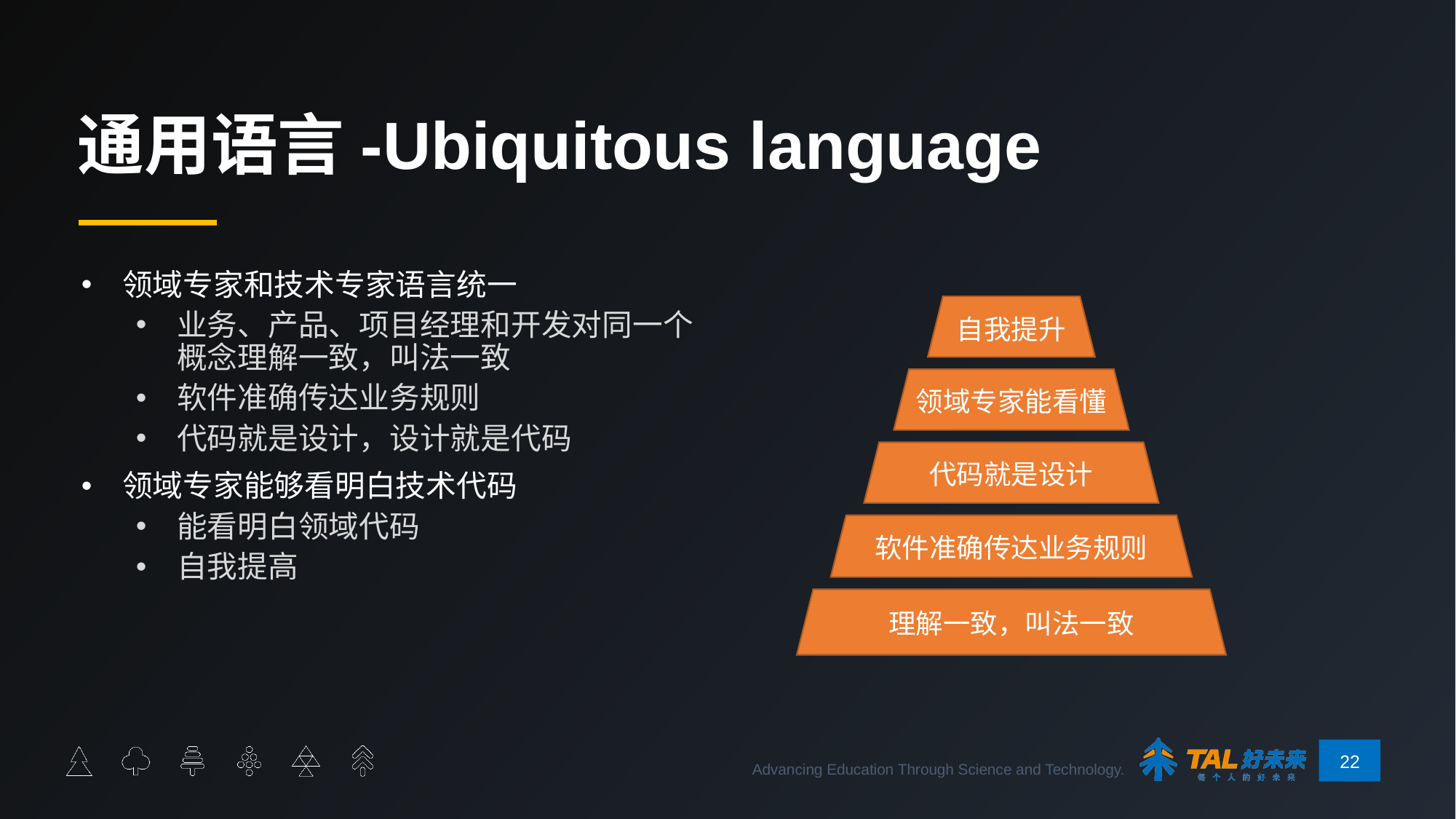

# 通用语言-Ubiquitous language

领域专家和技术专家语言统一
业务、产品、项目经理和开发对同一个概念理解一致，叫法一致
软件准确传达业务规则
代码就是设计，设计就是代码
领域专家能够看明白技术代码
能看明白领域代码
自我提高
自我提升
领域专家能看懂
代码就是设计
软件准确传达业务规则
理解一致，叫法一致
22